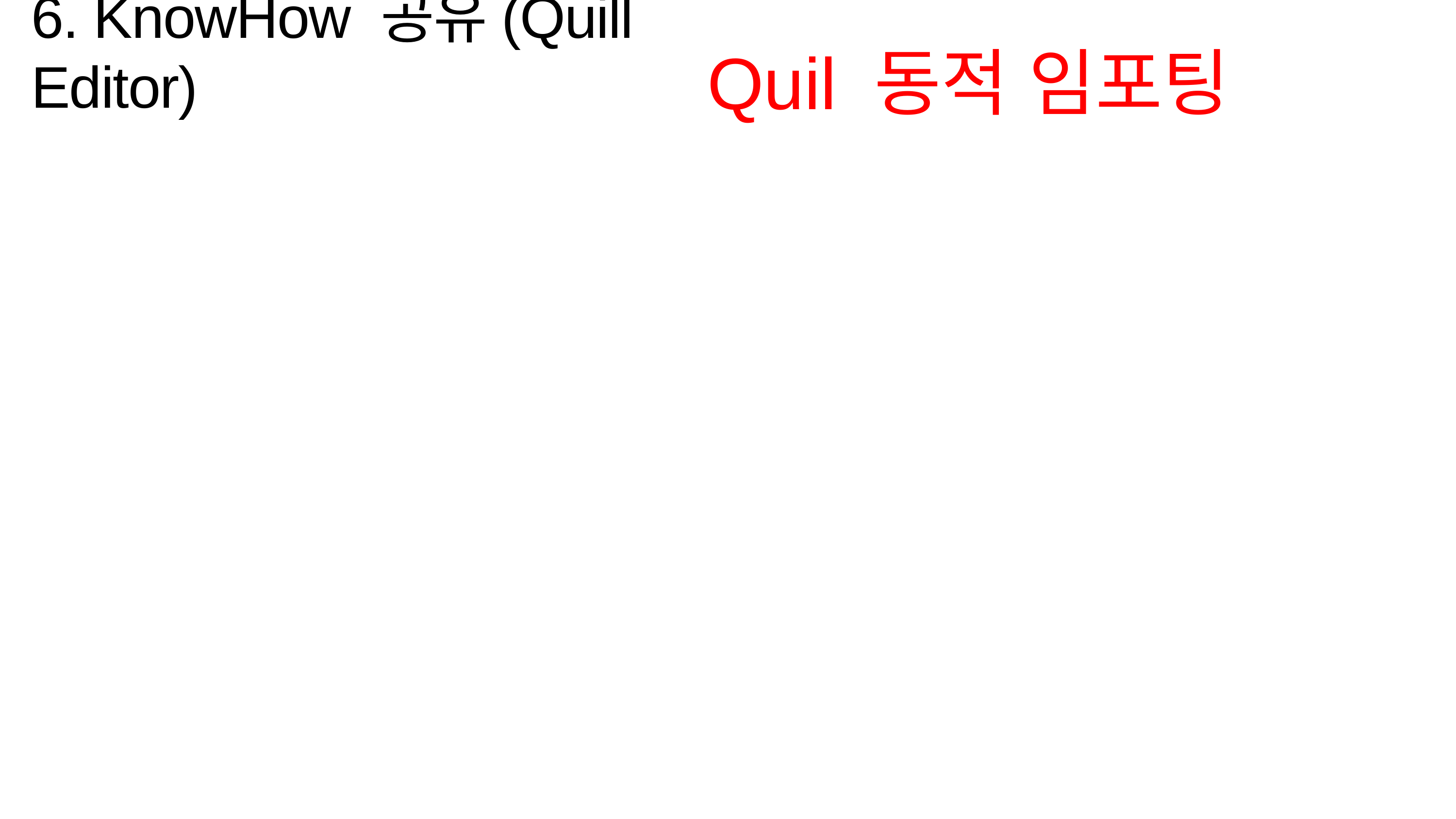

6. KnowHow 공유(Quill Editor)
Quil 동적 임포팅